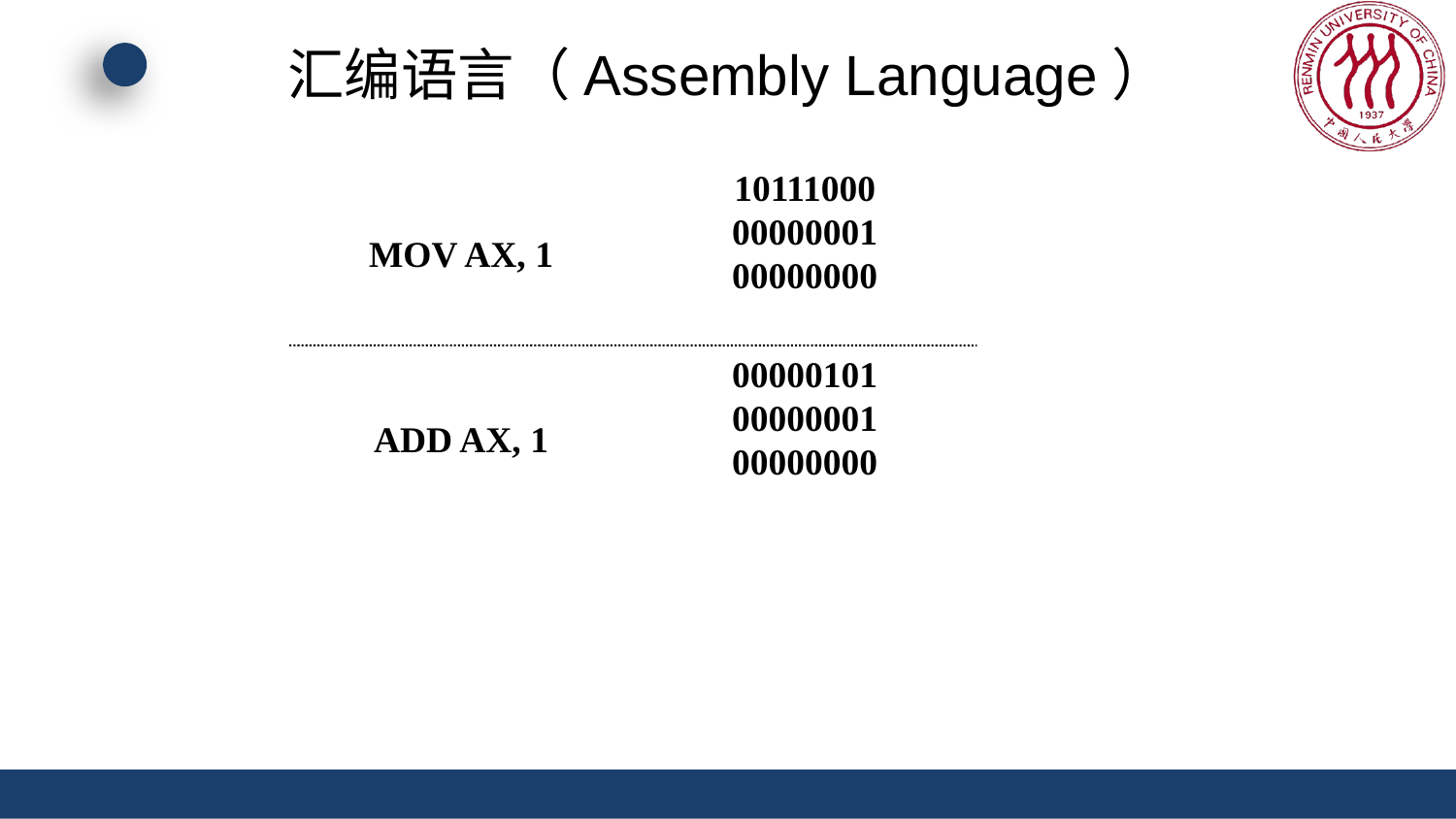

# 汇编语言（Assembly Language）
MOV AX, 1
10111000
00000001
00000000
ADD AX, 1

00000101
00000001
00000000